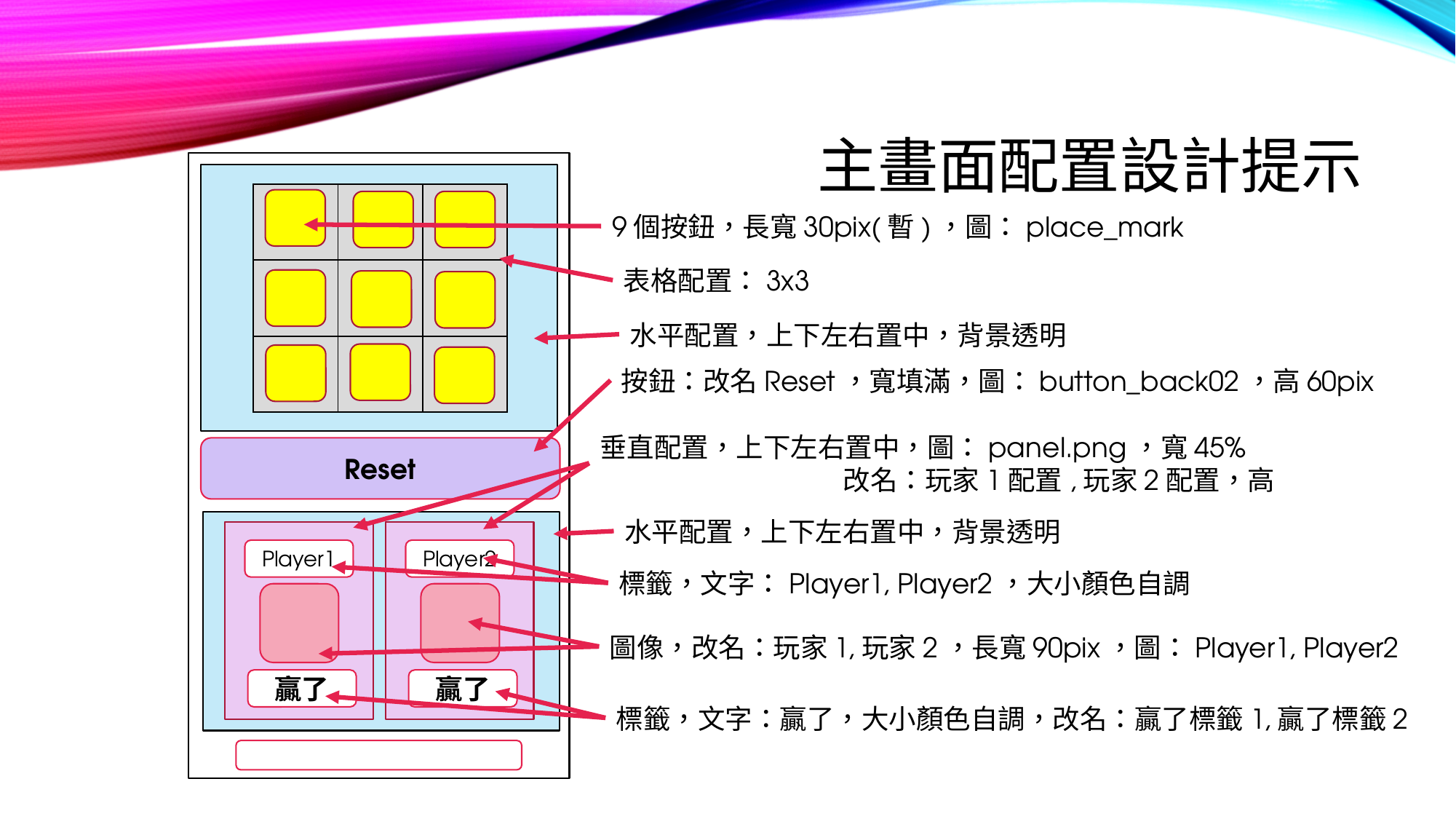

# 主畫面配置設計提示

|  |  |  |
| --- | --- | --- |
|  |  |  |
|  |  |  |

9個按鈕，長寬30pix(暫)，圖：place_mark
表格配置：3x3

水平配置，上下左右置中，背景透明

按鈕：改名Reset，寬填滿，圖：button_back02，高60pix
垂直配置，上下左右置中，圖：panel.png，寬45%
		   改名：玩家1配置,玩家2配置，高
Reset
水平配置，上下左右置中，背景透明

Player1

贏了

Player2

贏了
標籤，文字：Player1, Player2，大小顏色自調
圖像，改名：玩家1,玩家2，長寬90pix，圖：Player1, Player2
標籤，文字：贏了，大小顏色自調，改名：贏了標籤1,贏了標籤2